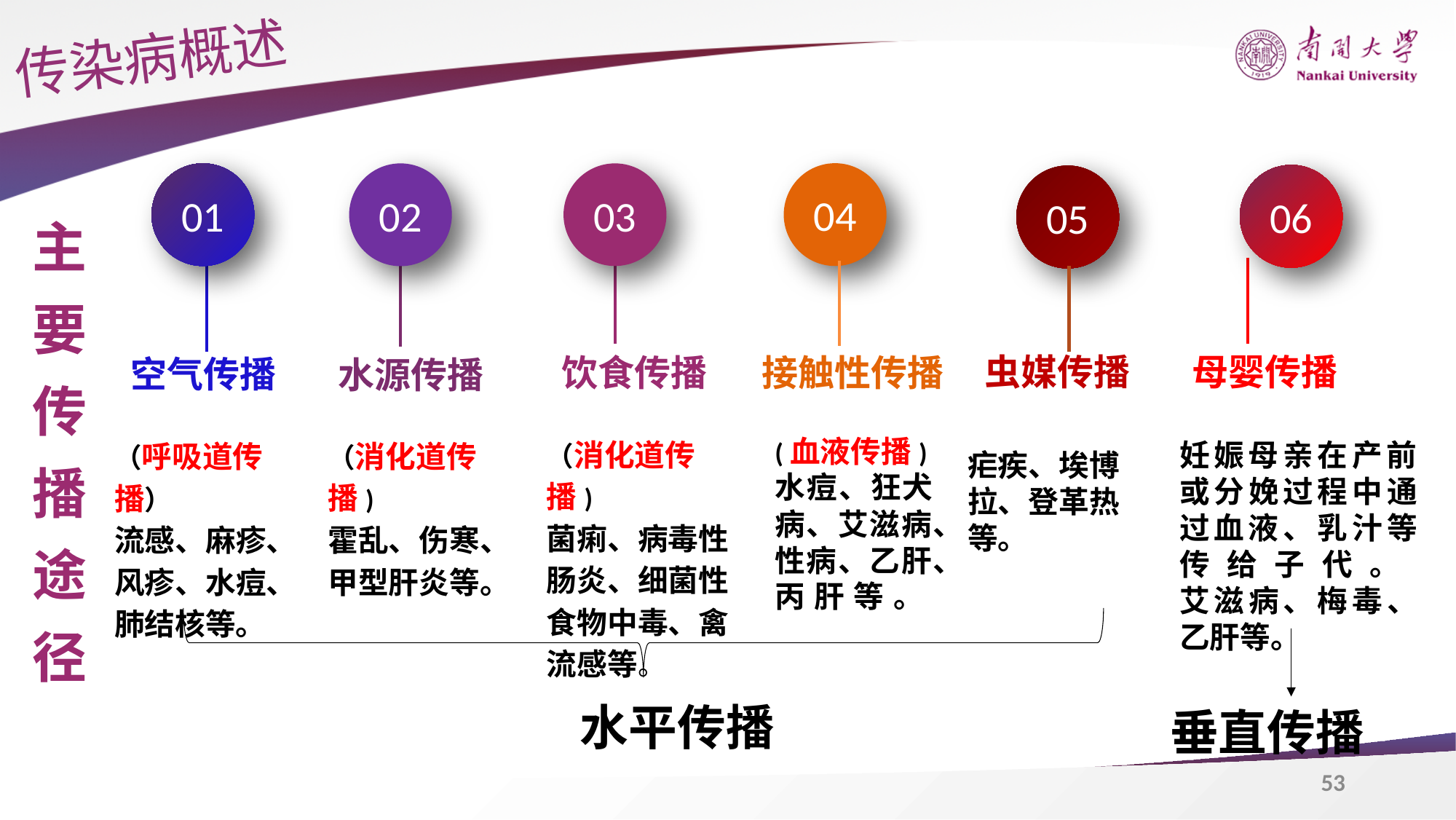

传染病概述
04
01
02
03
06
05

主要传播途径

虫媒传播
母婴传播
接触性传播
饮食传播
空气传播
水源传播
（消化道传播)
菌痢、病毒性肠炎、细菌性食物中毒、禽流感等。

（消化道传播)
霍乱、伤寒、甲型肝炎等。
(血液传播)
水痘、狂犬病、艾滋病、性病、乙肝、丙肝等。
（呼吸道传播）
流感、麻疹、风疹、水痘、肺结核等。
妊娠母亲在产前或分娩过程中通过血液、乳汁等传给子代。
艾滋病、梅毒、乙肝等。
疟疾、埃博拉、登革热等。
水平传播
垂直传播
53